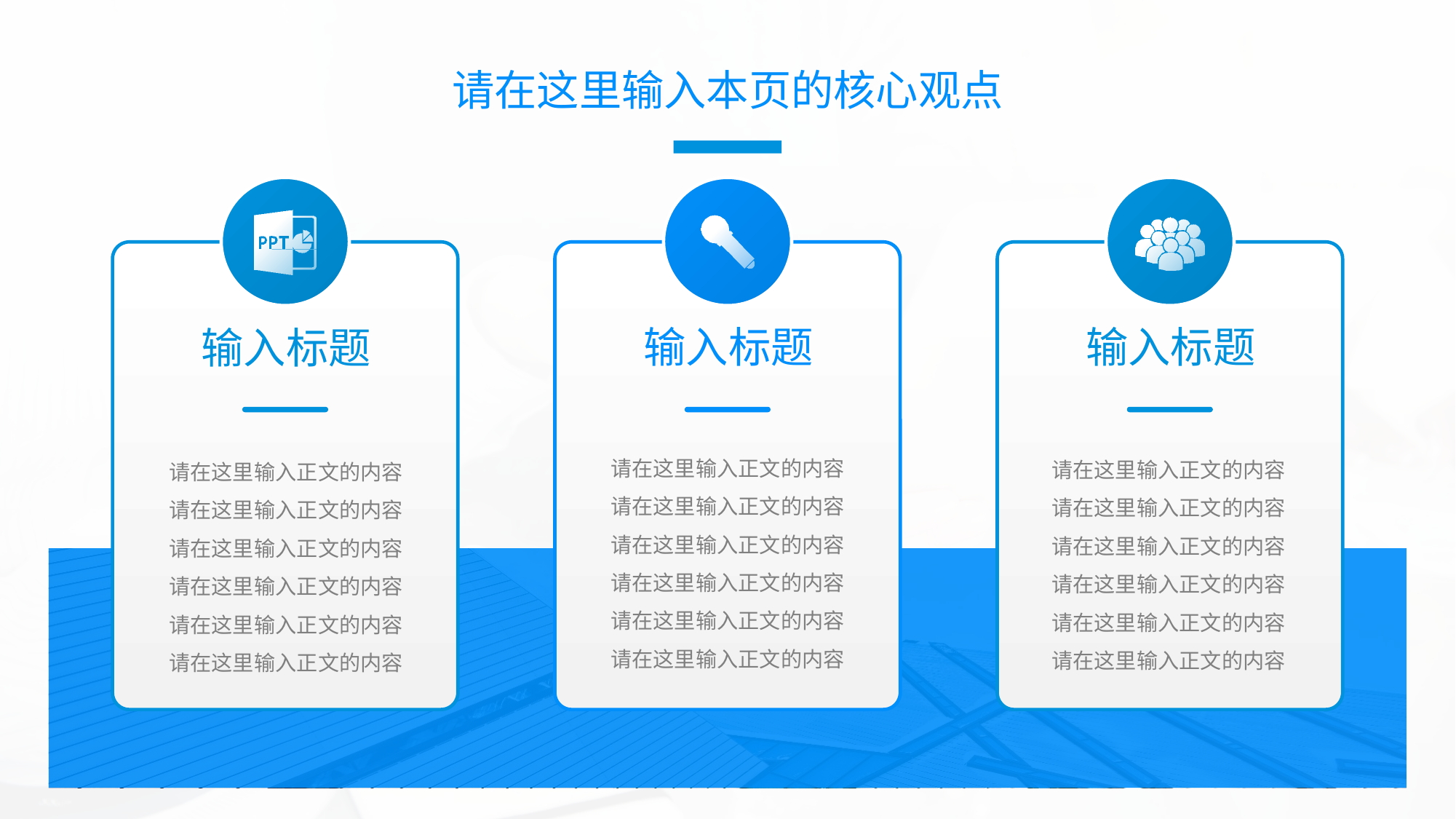

请在这里输入本页的核心观点

输入标题
输入标题
输入标题

请在这里输入正文的内容
请在这里输入正文的内容
请在这里输入正文的内容
请在这里输入正文的内容
请在这里输入正文的内容
请在这里输入正文的内容
请在这里输入正文的内容
请在这里输入正文的内容
请在这里输入正文的内容
请在这里输入正文的内容
请在这里输入正文的内容
请在这里输入正文的内容
请在这里输入正文的内容
请在这里输入正文的内容
请在这里输入正文的内容
请在这里输入正文的内容
请在这里输入正文的内容
请在这里输入正文的内容